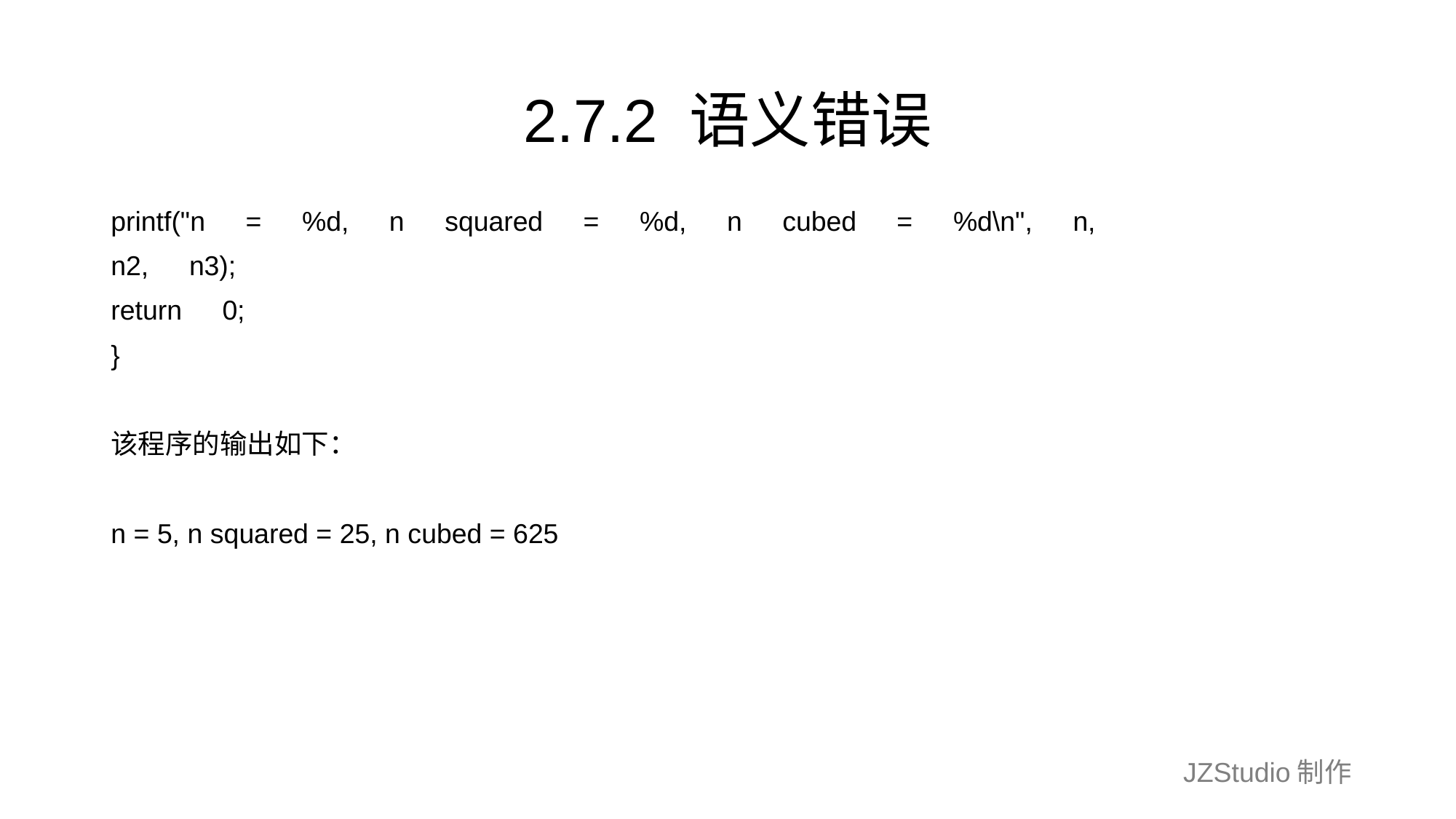

# 2.7.2 语义错误
printf("n　=　%d,　n　squared　=　%d,　n　cubed　=　%d\n",　n,
n2,　n3);
return　0;
}

该程序的输出如下：

n = 5, n squared = 25, n cubed = 625